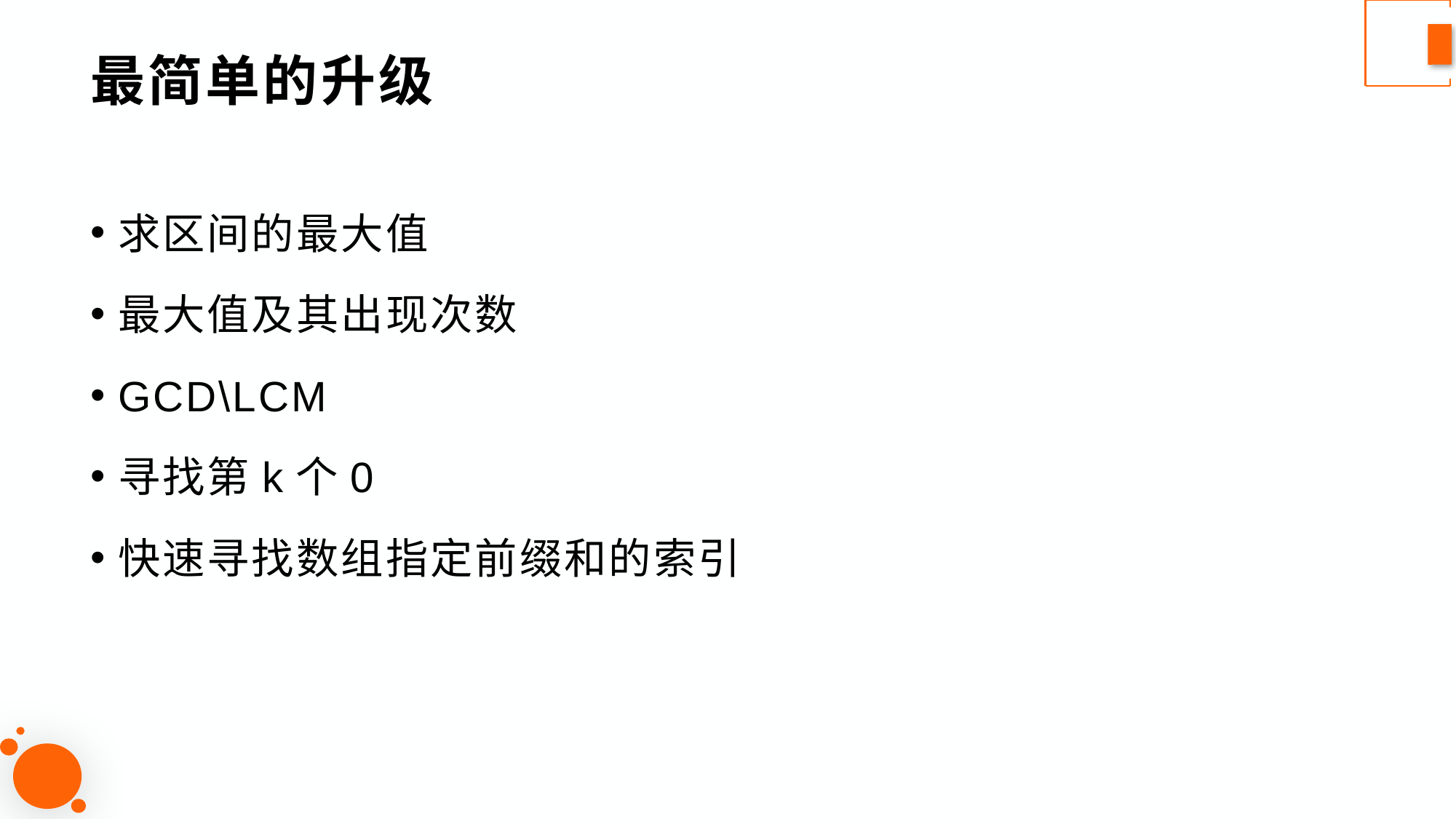

# 最简单的升级
求区间的最大值
最大值及其出现次数
GCD\LCM
寻找第k个0
快速寻找数组指定前缀和的索引